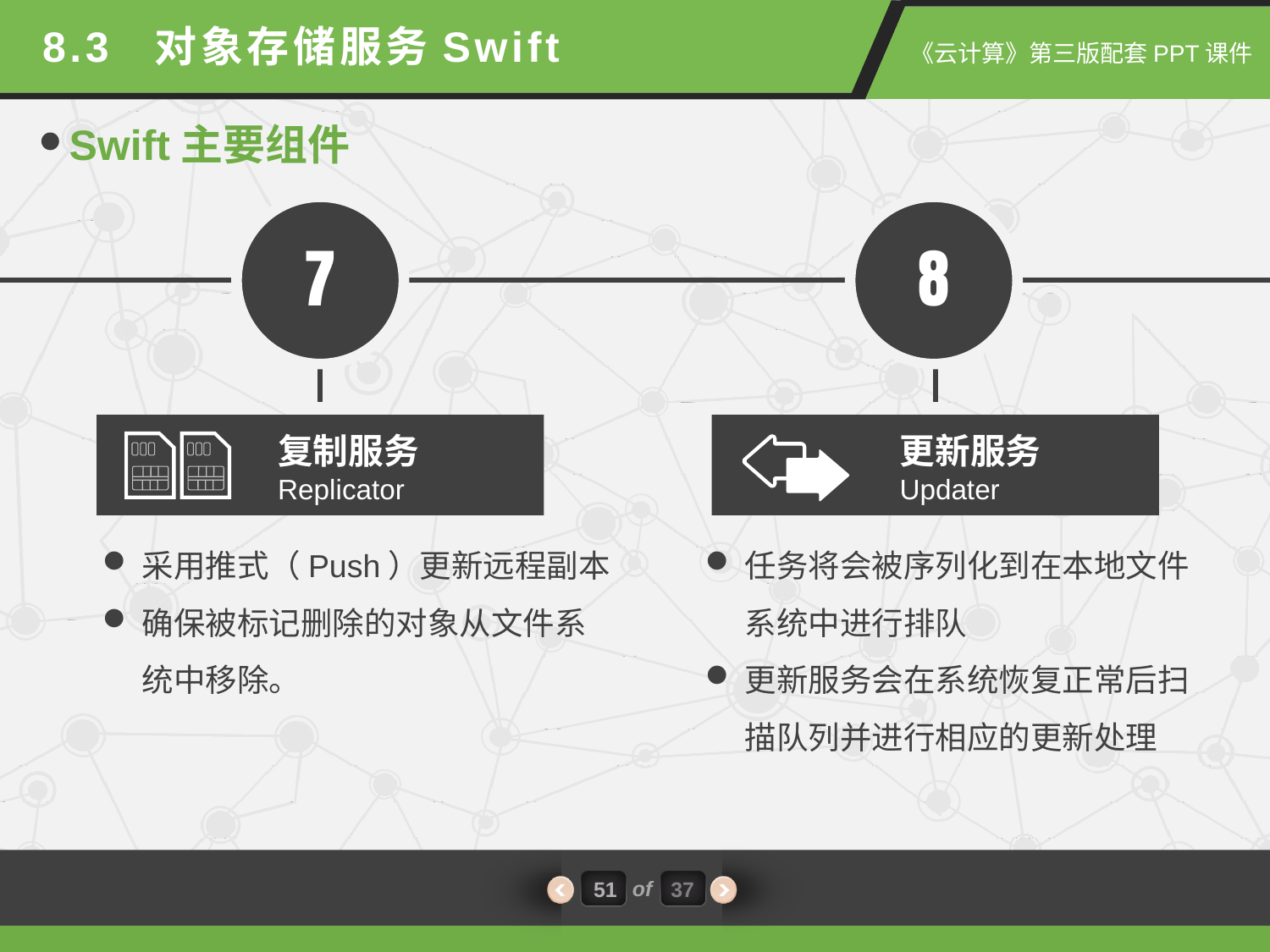

8.3  对象存储服务Swift
Swift主要组件

7
8

复制服务
Replicator
更新服务
Updater

采用推式（Push）更新远程副本
确保被标记删除的对象从文件系统中移除。
任务将会被序列化到在本地文件系统中进行排队
更新服务会在系统恢复正常后扫描队列并进行相应的更新处理
51